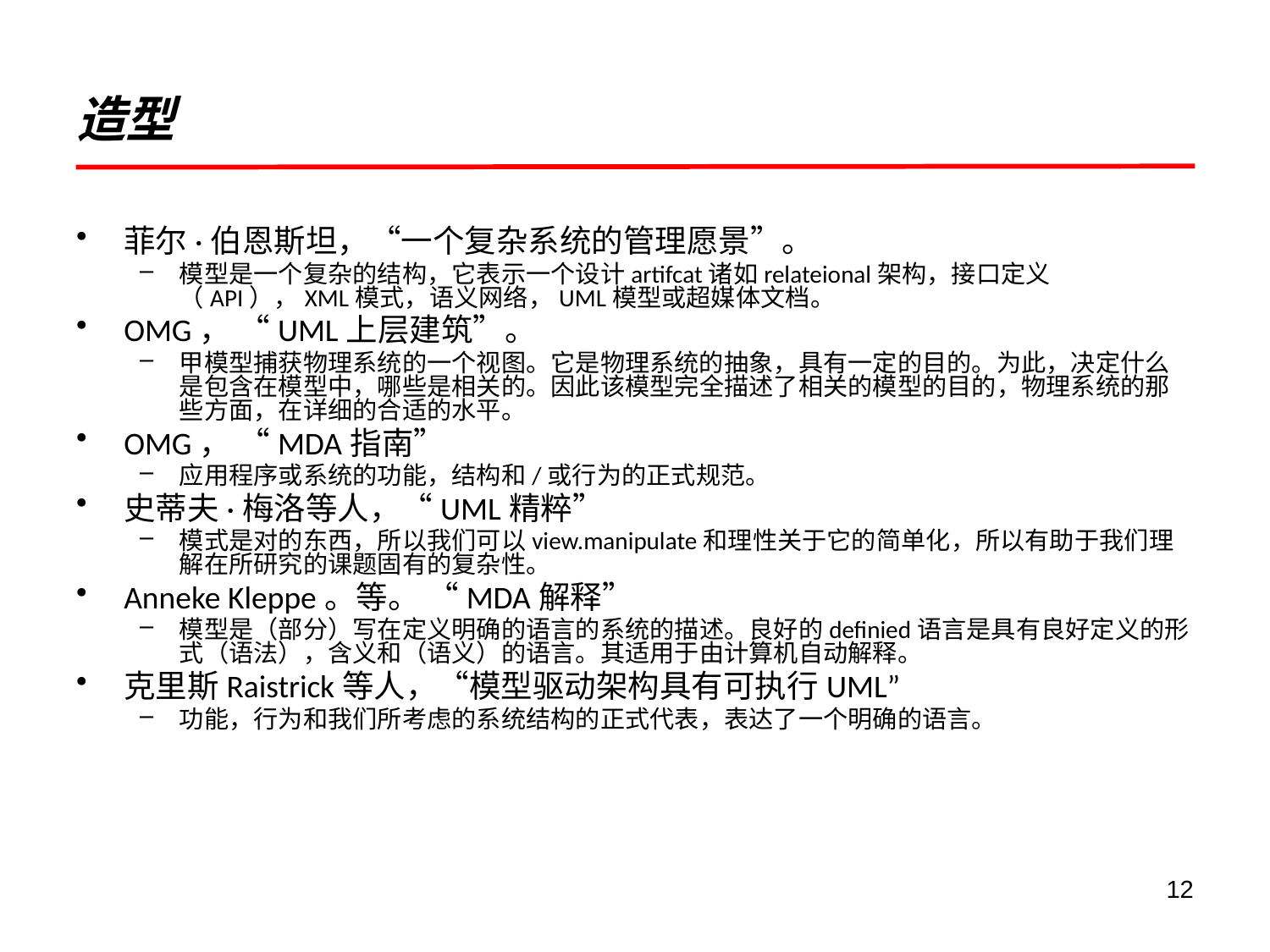

# 造型
菲尔·伯恩斯坦，“一个复杂系统的管理愿景”。
模型是一个复杂的结构，它表示一个设计artifcat诸如relateional架构，接口定义（API），XML模式，语义网络，UML模型或超媒体文档。
OMG， “UML上层建筑”。
甲模型捕获物理系统的一个视图。它是物理系统的抽象，具有一定的目的。为此，决定什么是包含在模型中，哪些是相关的。因此该模型完全描述了相关的模型的目的，物理系统的那些方面，在详细的合适的水平。
OMG， “MDA指南”
应用程序或系统的功能，结构和/或行为的正式规范。
史蒂夫·梅洛等人，“UML精粹”
模式是对的东西，所以我们可以view.manipulate和理性关于它的简单化，所以有助于我们理解在所研究的课题固有的复杂性。
Anneke Kleppe。等。 “MDA解释”
模型是（部分）写在定义明确的语言的系统的描述。良好的definied语言是具有良好定义的形式（语法），含义和（语义）的语言。其适用于由计算机自动解释。
克里斯Raistrick等人，“模型驱动架构具有可执行UML”
功能，行为和我们所考虑的系统结构的正式代表，表达了一个明确的语言。
12